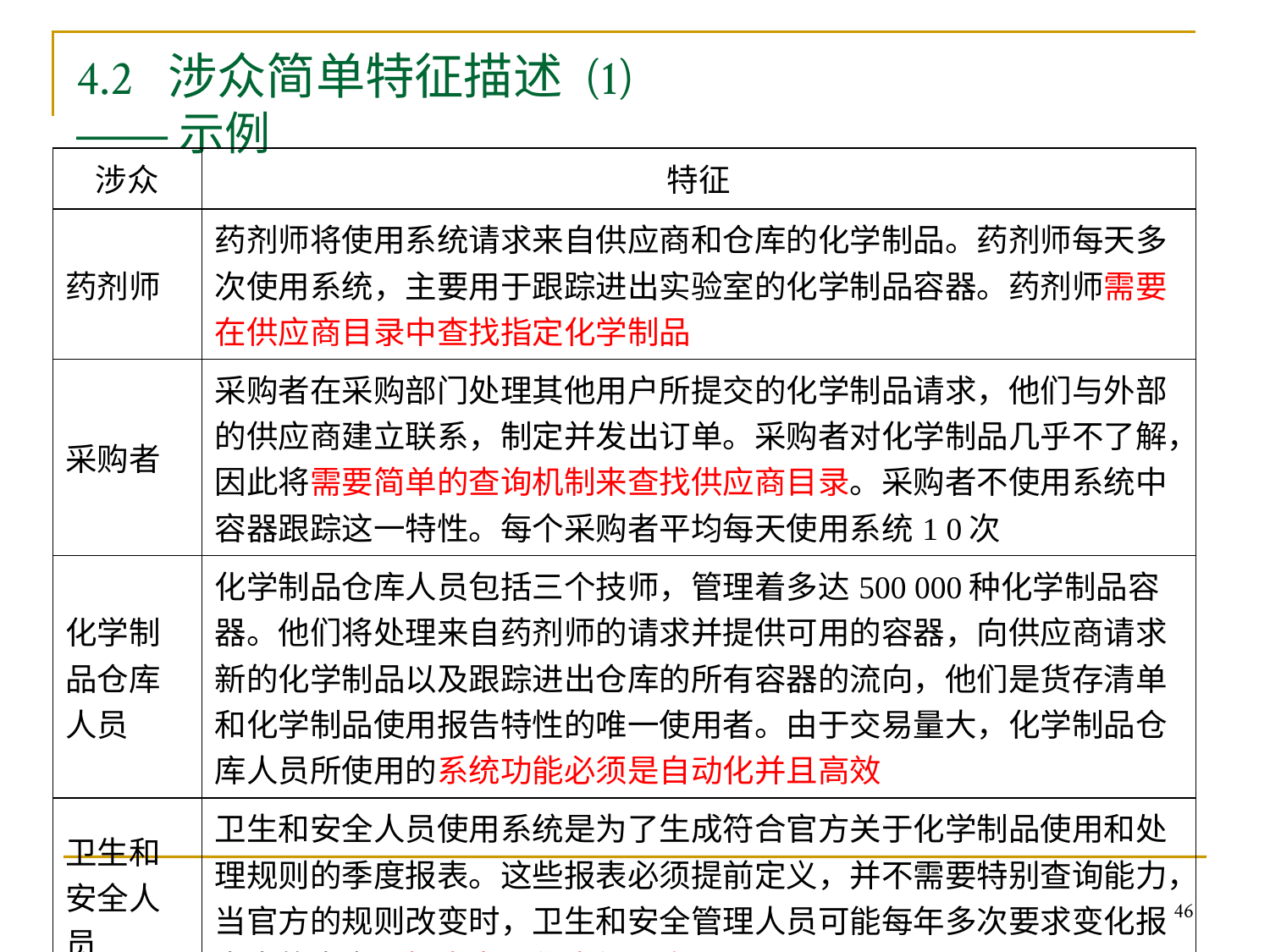

# 4.2  涉众简单特征描述 (1) ——示例
| 涉众 | 特征 |
| --- | --- |
| 药剂师 | 药剂师将使用系统请求来自供应商和仓库的化学制品。药剂师每天多次使用系统，主要用于跟踪进出实验室的化学制品容器。药剂师需要在供应商目录中查找指定化学制品 |
| 采购者 | 采购者在采购部门处理其他用户所提交的化学制品请求，他们与外部的供应商建立联系，制定并发出订单。采购者对化学制品几乎不了解，因此将需要简单的查询机制来查找供应商目录。采购者不使用系统中容器跟踪这一特性。每个采购者平均每天使用系统1 0次 |
| 化学制品仓库人员 | 化学制品仓库人员包括三个技师，管理着多达500 000种化学制品容器。他们将处理来自药剂师的请求并提供可用的容器，向供应商请求新的化学制品以及跟踪进出仓库的所有容器的流向，他们是货存清单和化学制品使用报告特性的唯一使用者。由于交易量大，化学制品仓库人员所使用的系统功能必须是自动化并且高效 |
| 卫生和安全人员 | 卫生和安全人员使用系统是为了生成符合官方关于化学制品使用和处理规则的季度报表。这些报表必须提前定义，并不需要特别查询能力，当官方的规则改变时，卫生和安全管理人员可能每年多次要求变化报表中的内容。报表变更优先级最高 |
46